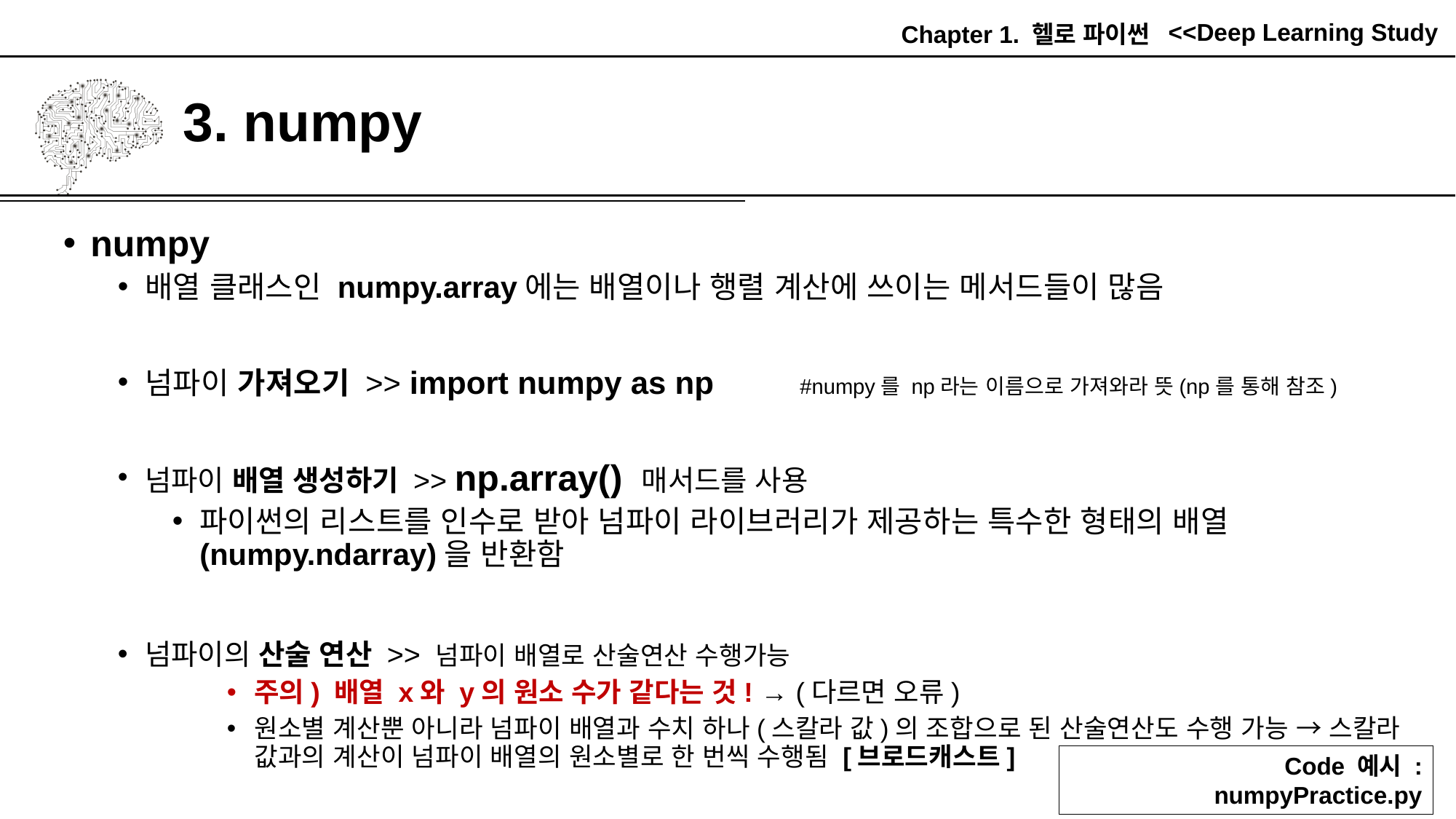

Chapter 1. 헬로 파이썬
# 3. numpy
numpy
배열 클래스인 numpy.array에는 배열이나 행렬 계산에 쓰이는 메서드들이 많음

넘파이 가져오기 >> import numpy as np	#numpy를 np라는 이름으로 가져와라 뜻(np를 통해 참조)

넘파이 배열 생성하기 >> np.array() 매서드를 사용
파이썬의 리스트를 인수로 받아 넘파이 라이브러리가 제공하는 특수한 형태의 배열(numpy.ndarray)을 반환함

넘파이의 산술 연산 >> 넘파이 배열로 산술연산 수행가능
주의) 배열 x와 y의 원소 수가 같다는 것! → (다르면 오류)
원소별 계산뿐 아니라 넘파이 배열과 수치 하나(스칼라 값)의 조합으로 된 산술연산도 수행 가능 → 스칼라 값과의 계산이 넘파이 배열의 원소별로 한 번씩 수행됨 [브로드캐스트]
Code 예시 : numpyPractice.py